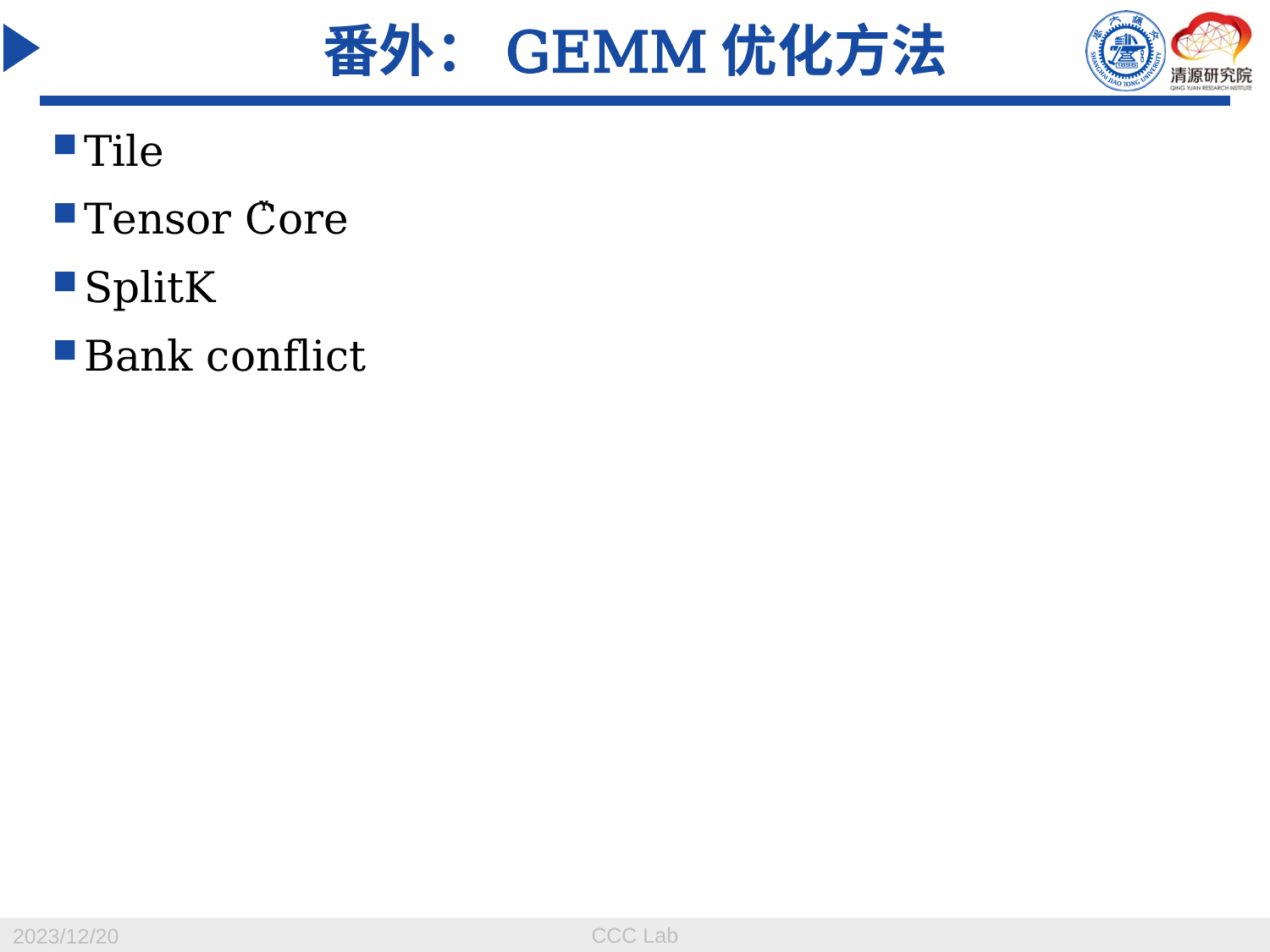

# 番外：GEMM优化方法
Tile
Tensor Core
SplitK
Bank conflict

Y
CCC Lab
2023/12/20